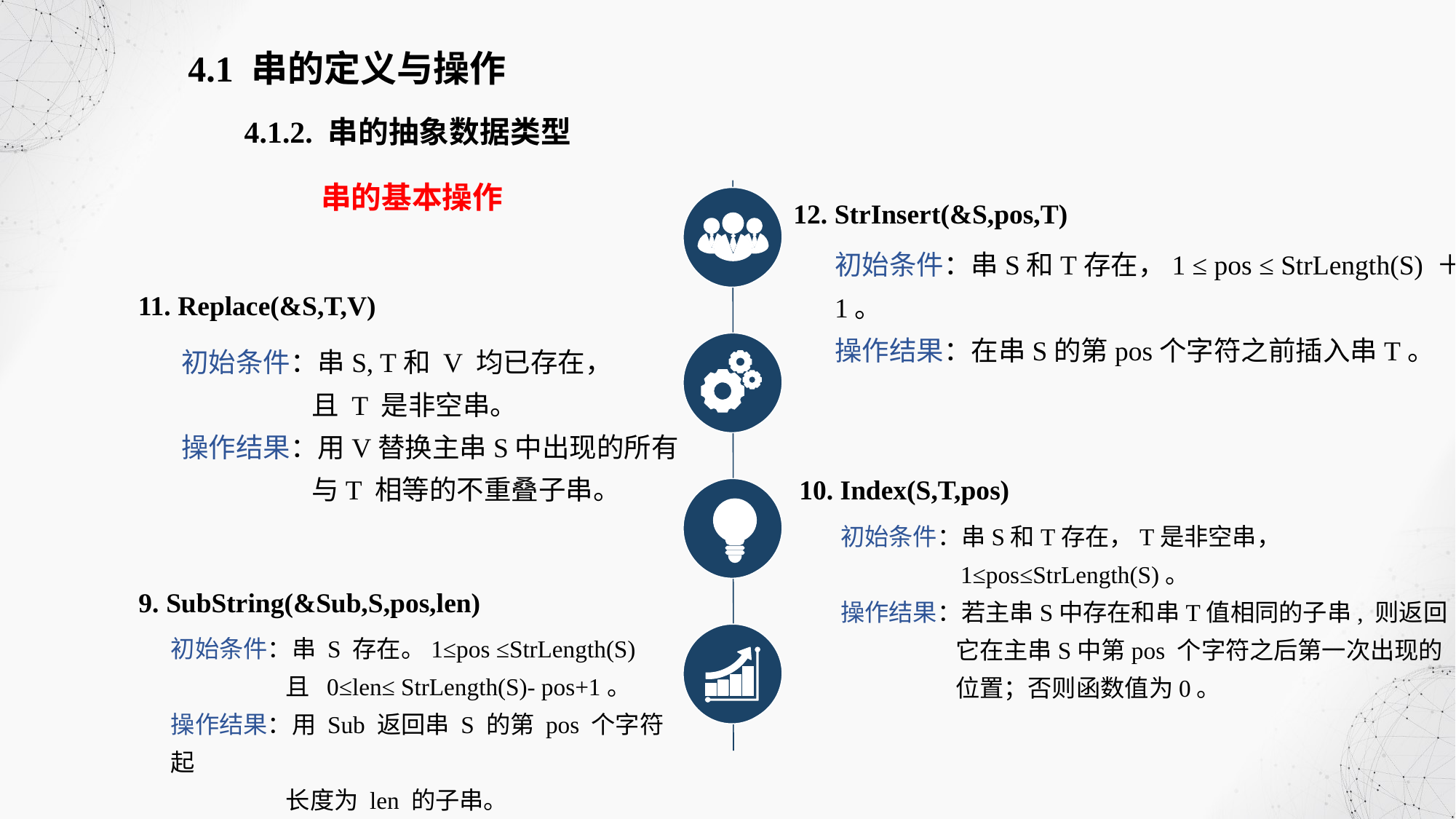

4.1 串的定义与操作
4.1.2. 串的抽象数据类型
串的基本操作

12. StrInsert(&S,pos,T)
初始条件：串S和T存在，1 ≤ pos ≤ StrLength(S) ＋ 1。
操作结果：在串S的第pos个字符之前插入串T。
11. Replace(&S,T,V)
初始条件：串S, T和 V 均已存在，
                    且 T 是非空串。
操作结果：用V替换主串S中出现的所有
                    与T 相等的不重叠子串。

10. Index(S,T,pos)
初始条件：串S和T存在，T是非空串，
                    1≤pos≤StrLength(S)。
操作结果：若主串S中存在和串T值相同的子串, 则返回
                    它在主串S中第pos 个字符之后第一次出现的
                    位置；否则函数值为0。

9. SubString(&Sub,S,pos,len)
初始条件：串 S 存在。1≤pos ≤StrLength(S)
                    且  0≤len≤ StrLength(S)- pos+1。
操作结果：用 Sub 返回串 S 的第 pos 个字符起
                    长度为 len 的子串。